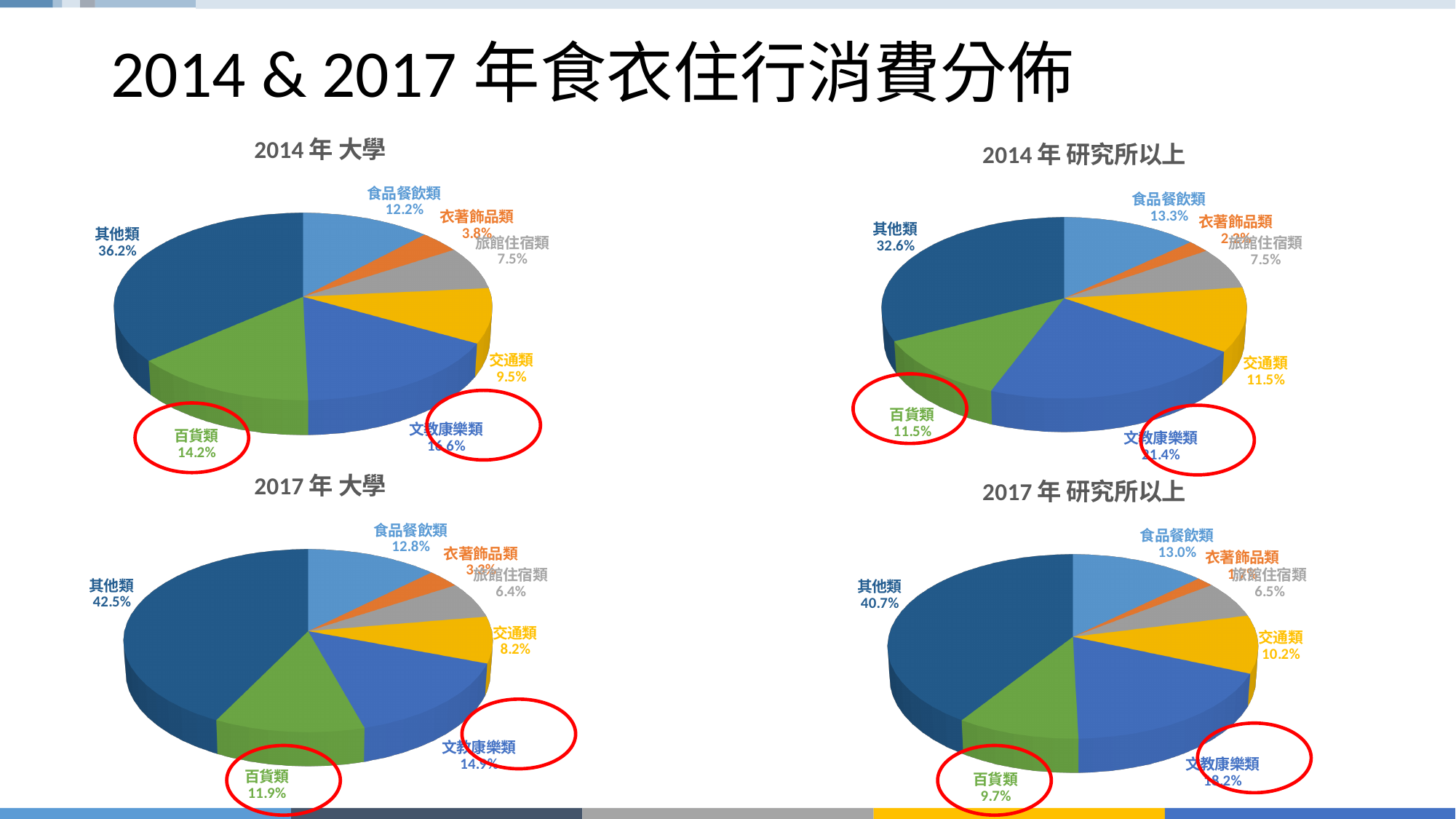

# 2014 & 2017年食衣住行消費分佈

[unsupported chart]

[unsupported chart]

[unsupported chart]

[unsupported chart]